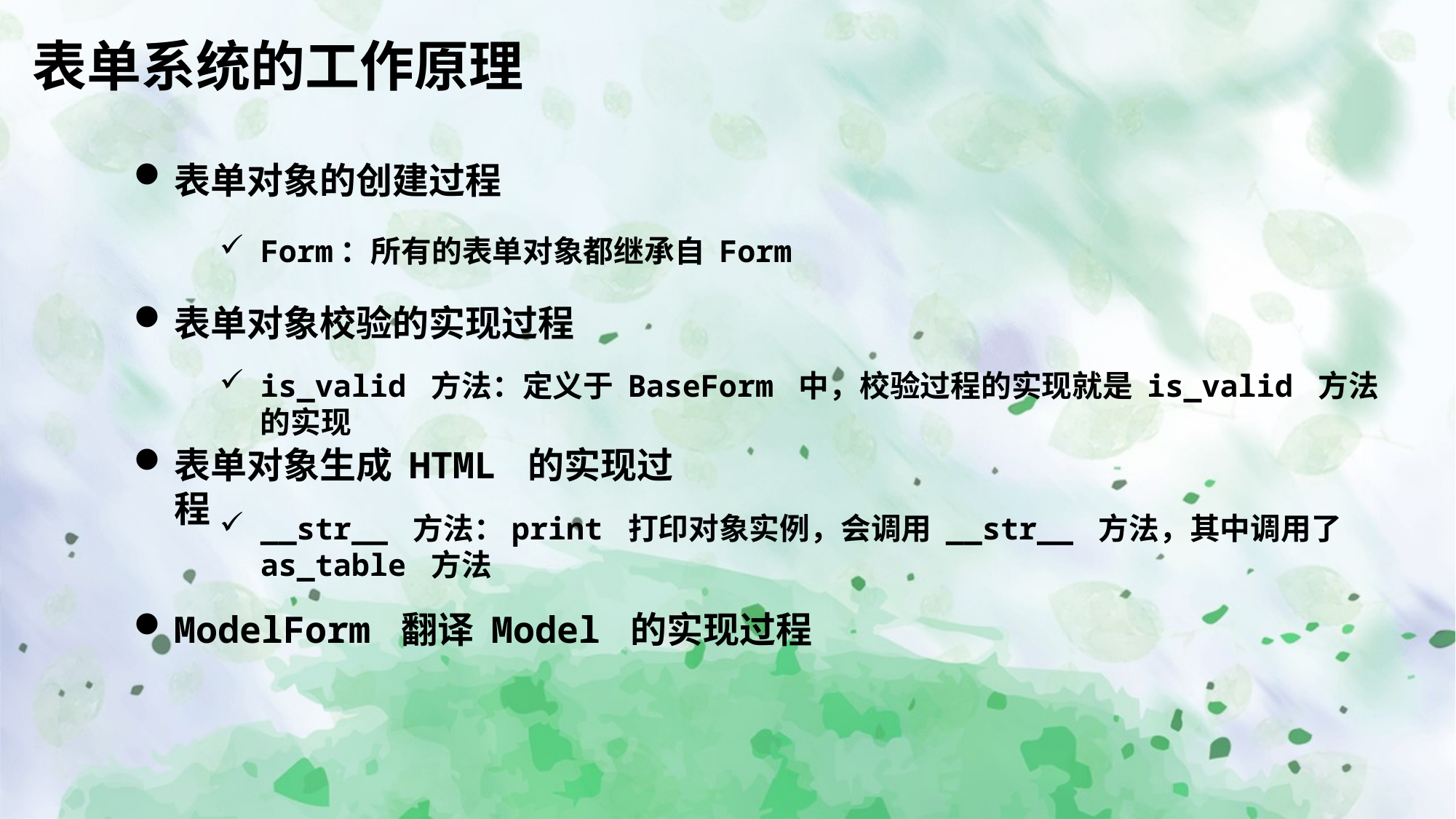

表单系统的工作原理
表单对象的创建过程
Form：所有的表单对象都继承自 Form
表单对象校验的实现过程
is_valid 方法：定义于 BaseForm 中，校验过程的实现就是 is_valid 方法的实现
表单对象生成 HTML 的实现过程
__str__ 方法：print 打印对象实例，会调用 __str__ 方法，其中调用了 as_table 方法
ModelForm 翻译 Model 的实现过程